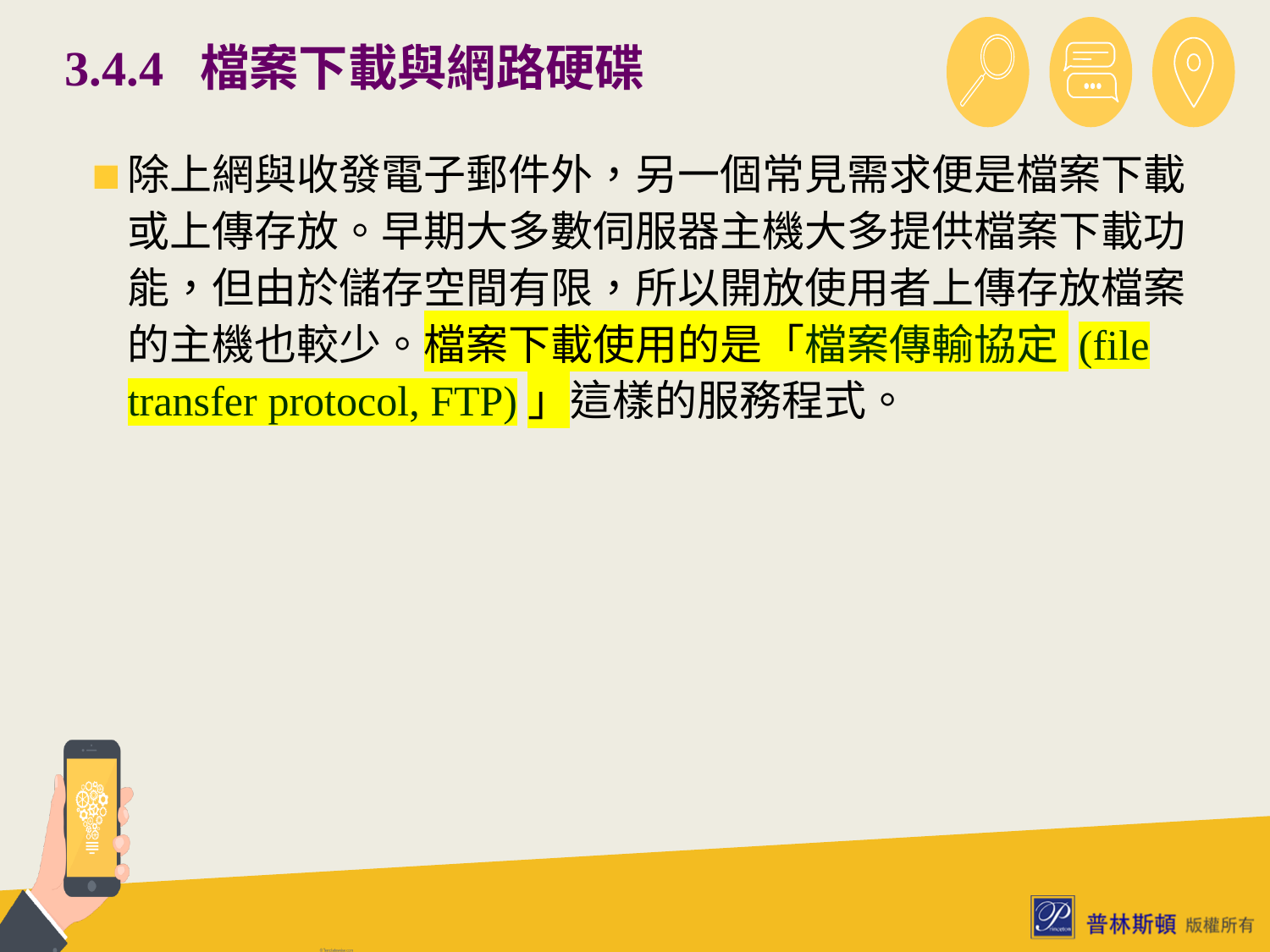

# 3.4.4  檔案下載與網路硬碟
除上網與收發電子郵件外，另一個常見需求便是檔案下載或上傳存放。早期大多數伺服器主機大多提供檔案下載功能，但由於儲存空間有限，所以開放使用者上傳存放檔案的主機也較少。檔案下載使用的是「檔案傳輸協定 (file transfer protocol, FTP)」這樣的服務程式。